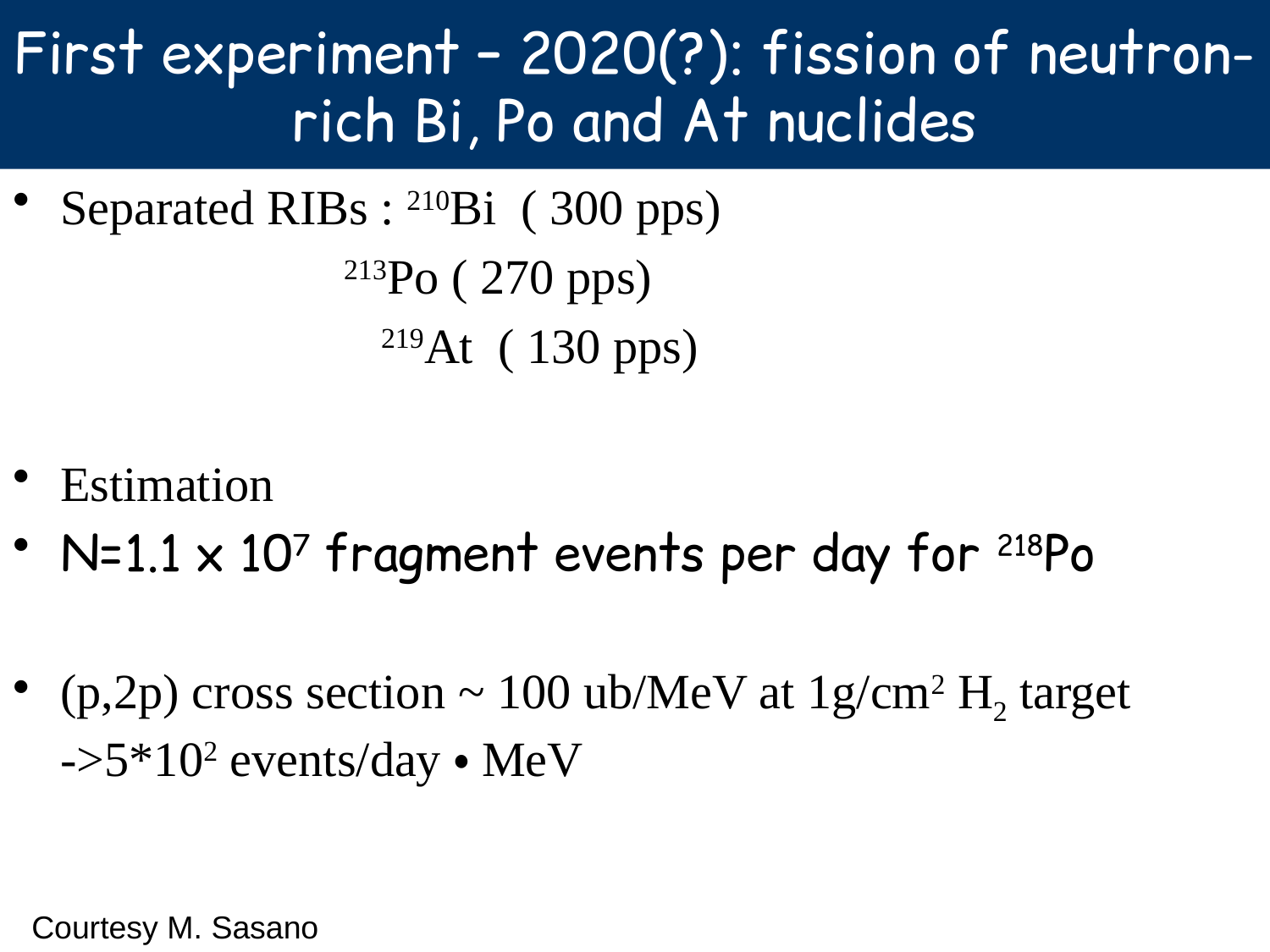

# First experiment – 2020(?): fission of neutron-rich Bi, Po and At nuclides
Separated RIBs : 210Bi  ( 300 pps)
                                              213Po ( 270 pps)
                              219At  ( 130 pps)

Estimation
N=1.1 x 107 fragment events per day for 218Po

(p,2p) cross section ~ 100 ub/MeV at 1g/cm2 H2 target
->5*102 events/day・MeV
Courtesy M. Sasano